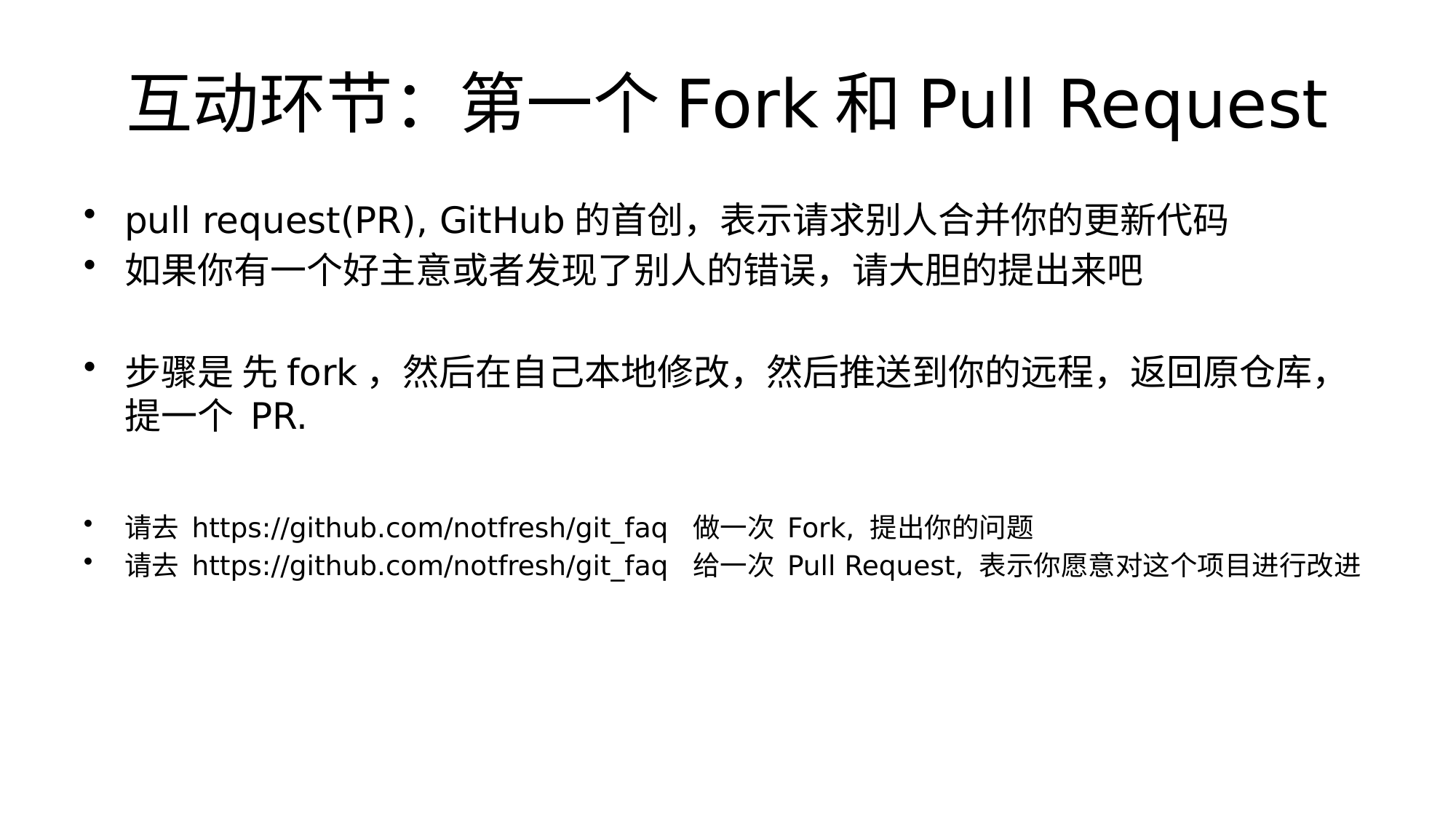

# 互动环节：第一个Fork和Pull Request
pull request(PR), GitHub的首创，表示请求别人合并你的更新代码
如果你有一个好主意或者发现了别人的错误，请大胆的提出来吧

步骤是 先fork，然后在自己本地修改，然后推送到你的远程，返回原仓库，提一个 PR.

请去 https://github.com/notfresh/git_faq  做一次 Fork, 提出你的问题
请去 https://github.com/notfresh/git_faq  给一次 Pull Request, 表示你愿意对这个项目进行改进